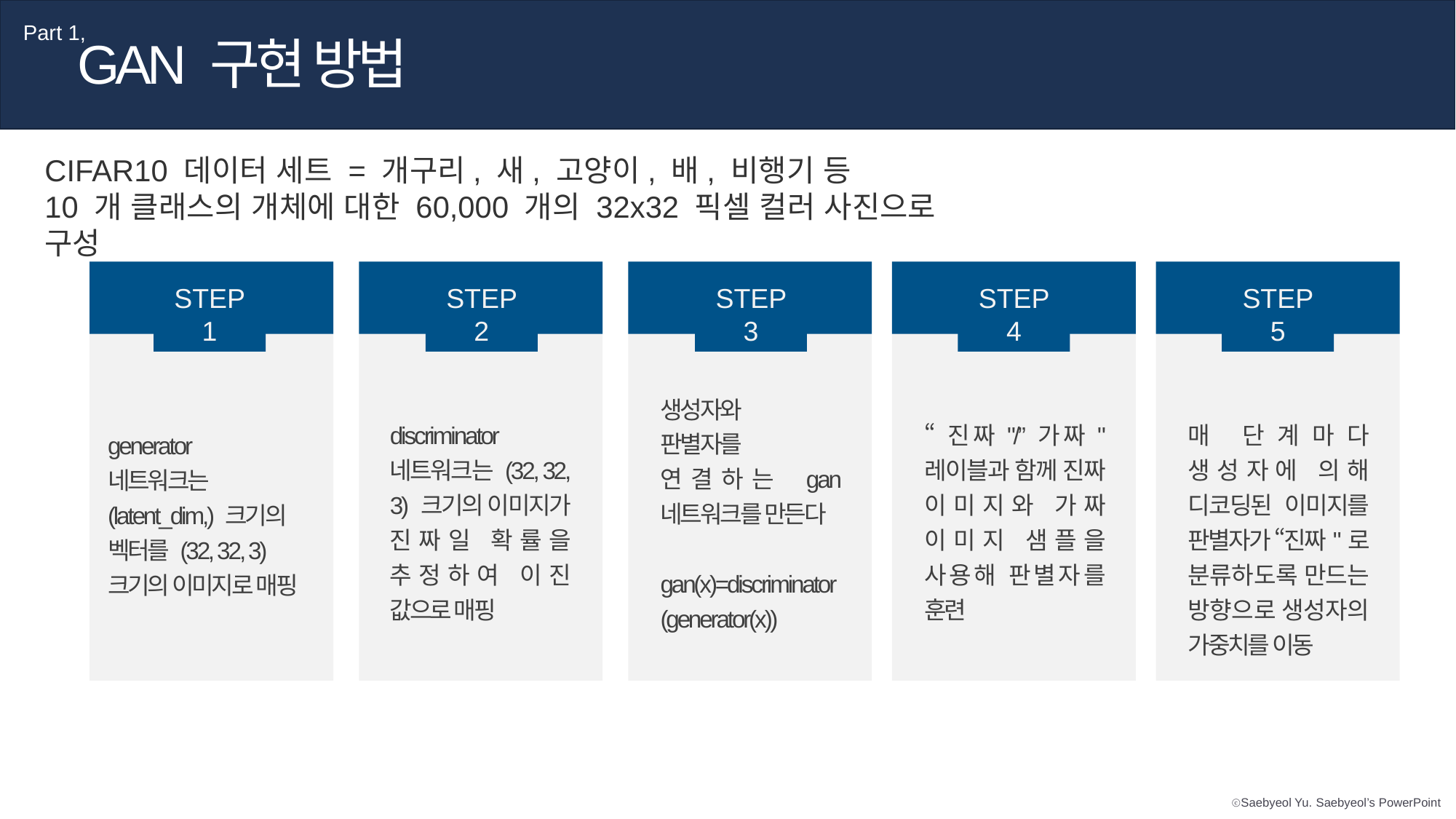

Part 1,
GAN 구현 방법
CIFAR10 데이터 세트 = 개구리, 새, 고양이, 배, 비행기 등
10 개 클래스의 개체에 대한 60,000 개의 32x32 픽셀 컬러 사진으로 구성

STEP 1
STEP 2
STEP 3
STEP 4
STEP 5
생성자와
판별자를
연결하는 gan 네트워크를 만든다

gan(x)=discriminator(generator(x))
discriminator 네트워크는 (32, 32, 3) 크기의 이미지가 진짜일 확률을 추정하여 이진 값으로 매핑
“진짜"/”가짜" 레이블과 함께 진짜 이미지와 가짜 이미지 샘플을 사용해 판별자를 훈련
매 단계마다 생성자에 의해 디코딩된  이미지를 판별자가 “진짜"로 분류하도록 만드는 방향으로 생성자의 가중치를 이동
generator
네트워크는 (latent_dim,) 크기의 벡터를 (32, 32, 3)
크기의 이미지로 매핑